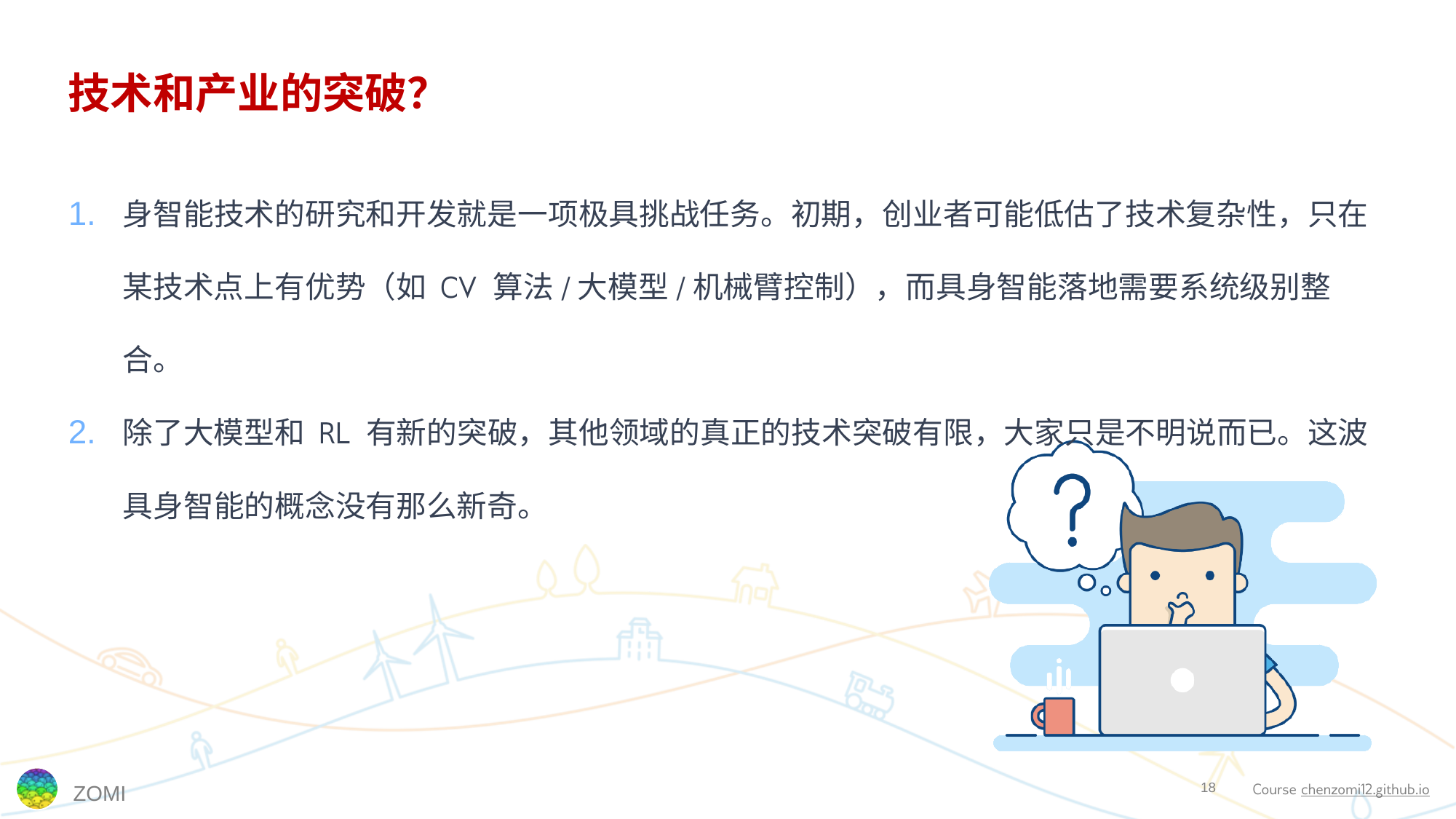

# 技术和产业的突破？
身智能技术的研究和开发就是一项极具挑战任务。初期，创业者可能低估了技术复杂性，只在某技术点上有优势（如 CV 算法/大模型/机械臂控制），而具身智能落地需要系统级别整合。
除了大模型和 RL 有新的突破，其他领域的真正的技术突破有限，大家只是不明说而已。这波具身智能的概念没有那么新奇。